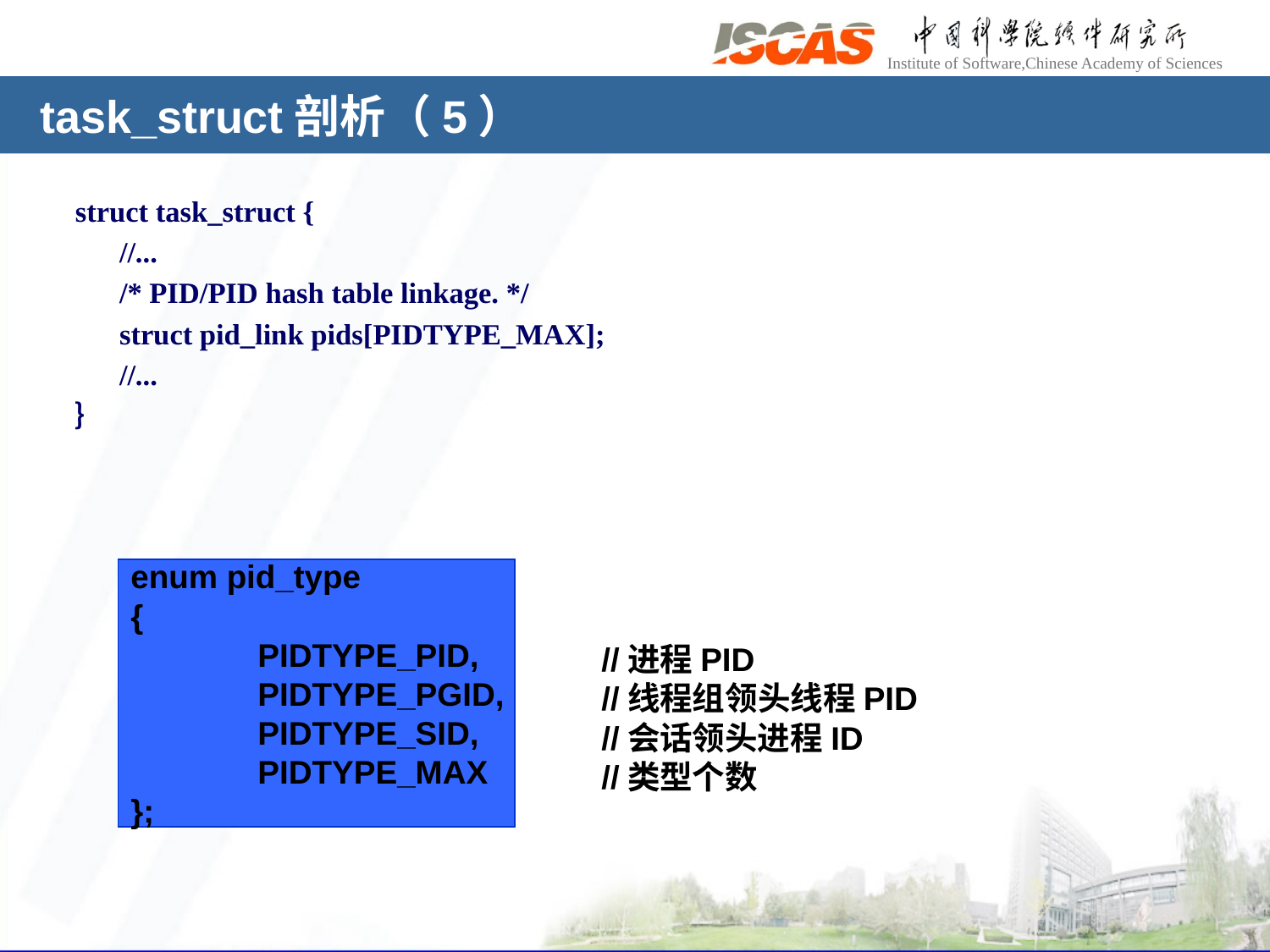

# task_struct剖析（5）
struct task_struct {
	//...
	/* PID/PID hash table linkage. */
	struct pid_link pids[PIDTYPE_MAX];
	//...
｝
enum pid_type
{
	PIDTYPE_PID,
	PIDTYPE_PGID,
	PIDTYPE_SID,
	PIDTYPE_MAX
};
//进程PID
//线程组领头线程PID
//会话领头进程ID
//类型个数